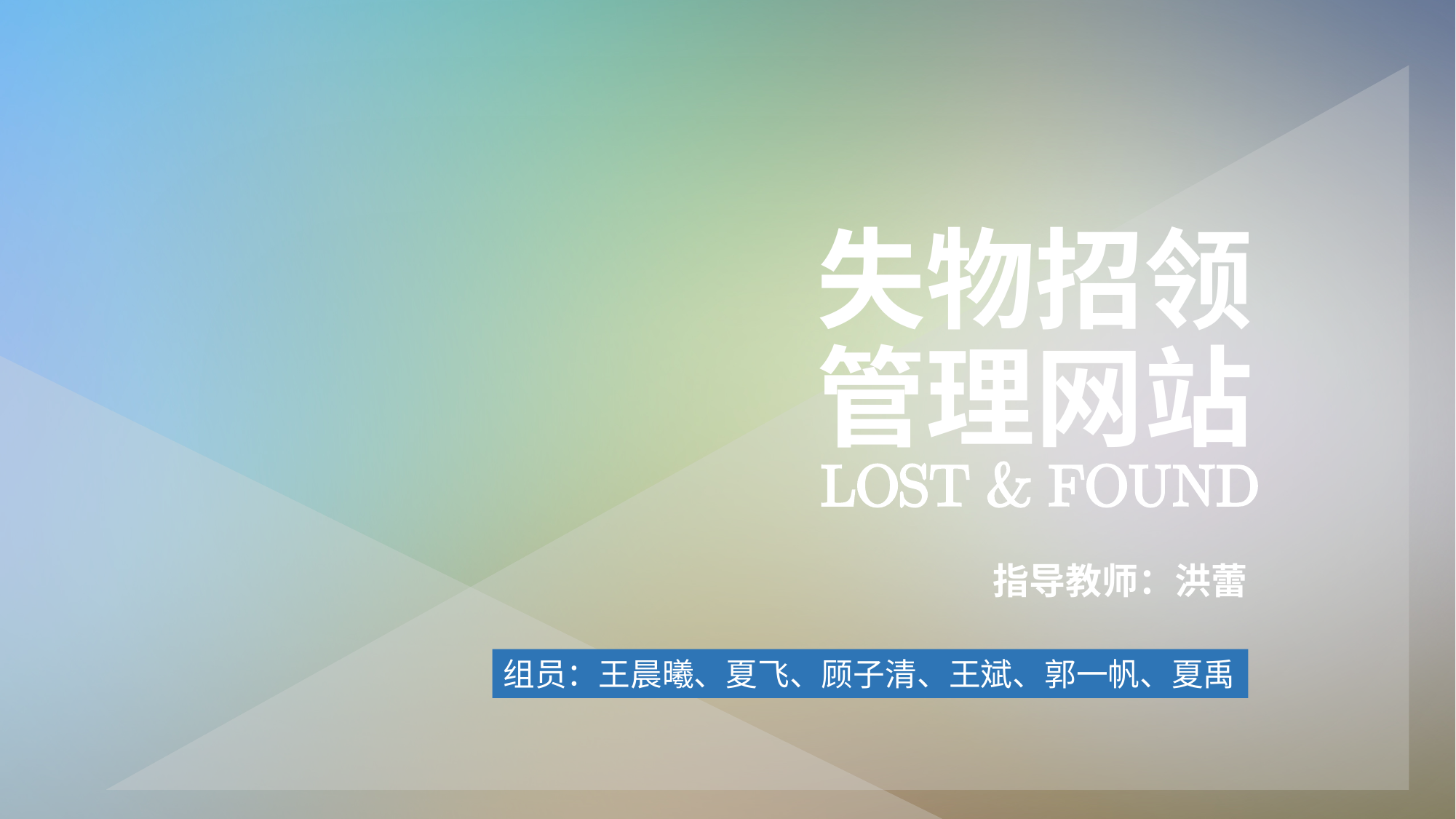

# 失物招领 管理网站

LOST & FOUND
指导教师：洪蕾
组员：王晨曦、夏飞、顾子清、王斌、郭一帆、夏禹